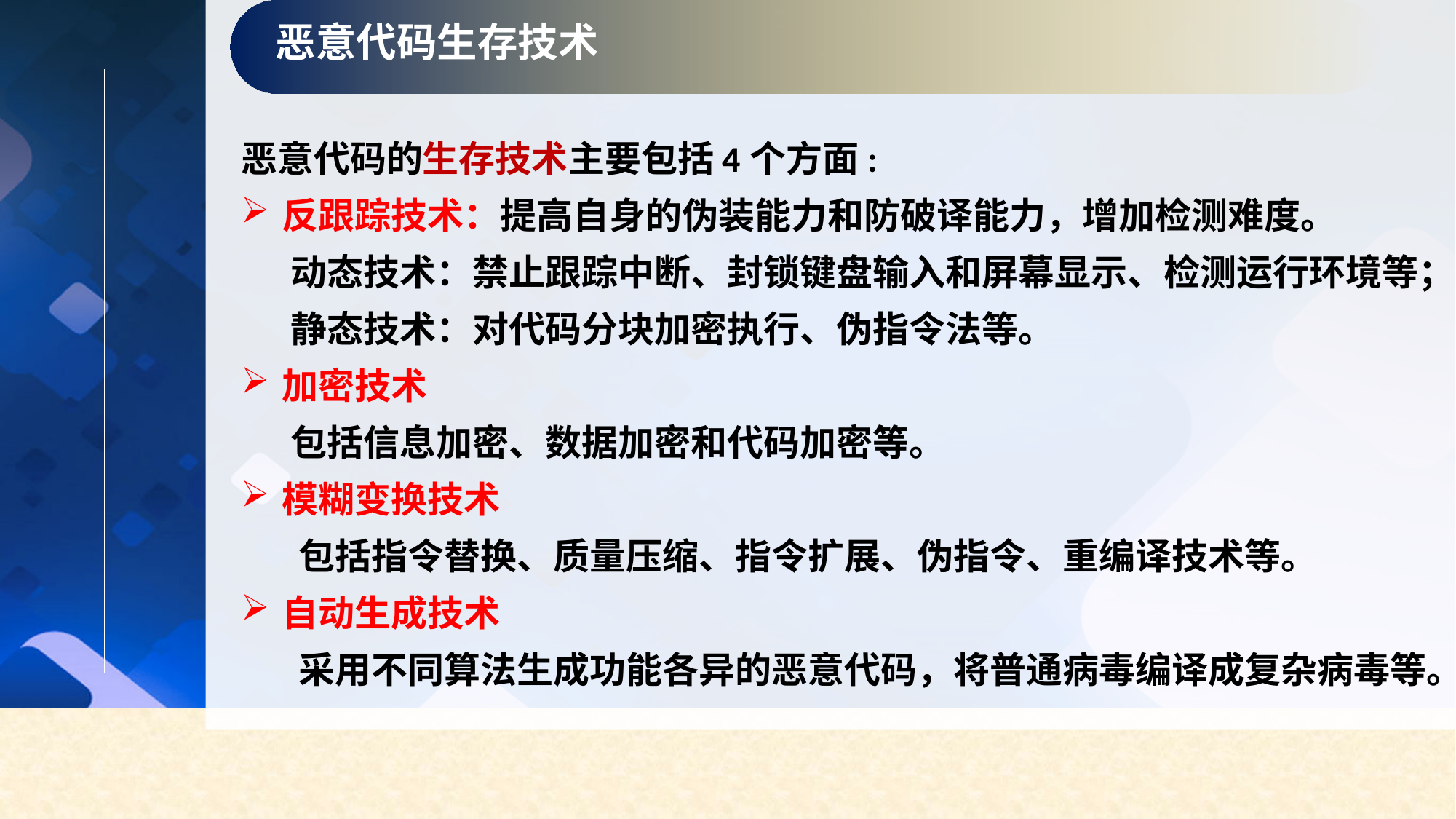

恶意代码生存技术
恶意代码的生存技术主要包括4个方面:
反跟踪技术：提高自身的伪装能力和防破译能力，增加检测难度。
     动态技术：禁止跟踪中断、封锁键盘输入和屏幕显示、检测运行环境等；
     静态技术：对代码分块加密执行、伪指令法等。
加密技术
     包括信息加密、数据加密和代码加密等。
模糊变换技术
      包括指令替换、质量压缩、指令扩展、伪指令、重编译技术等。
自动生成技术
      采用不同算法生成功能各异的恶意代码，将普通病毒编译成复杂病毒等。